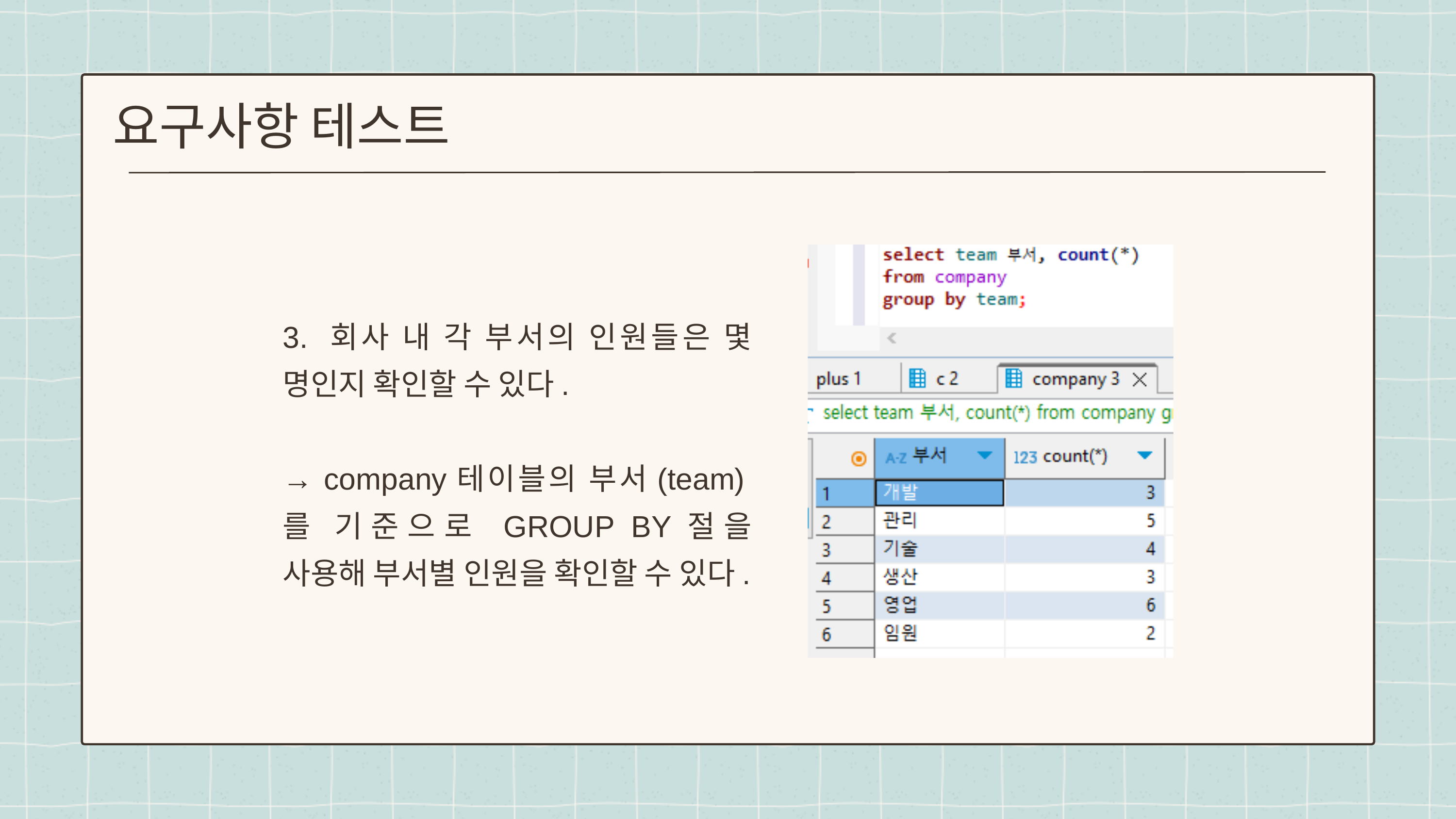

요구사항 테스트

3. 회사 내 각 부서의 인원들은 몇 명인지 확인할 수 있다.

→ company테이블의 부서(team)를 기준으로 GROUP BY절을 사용해 부서별 인원을 확인할 수 있다.